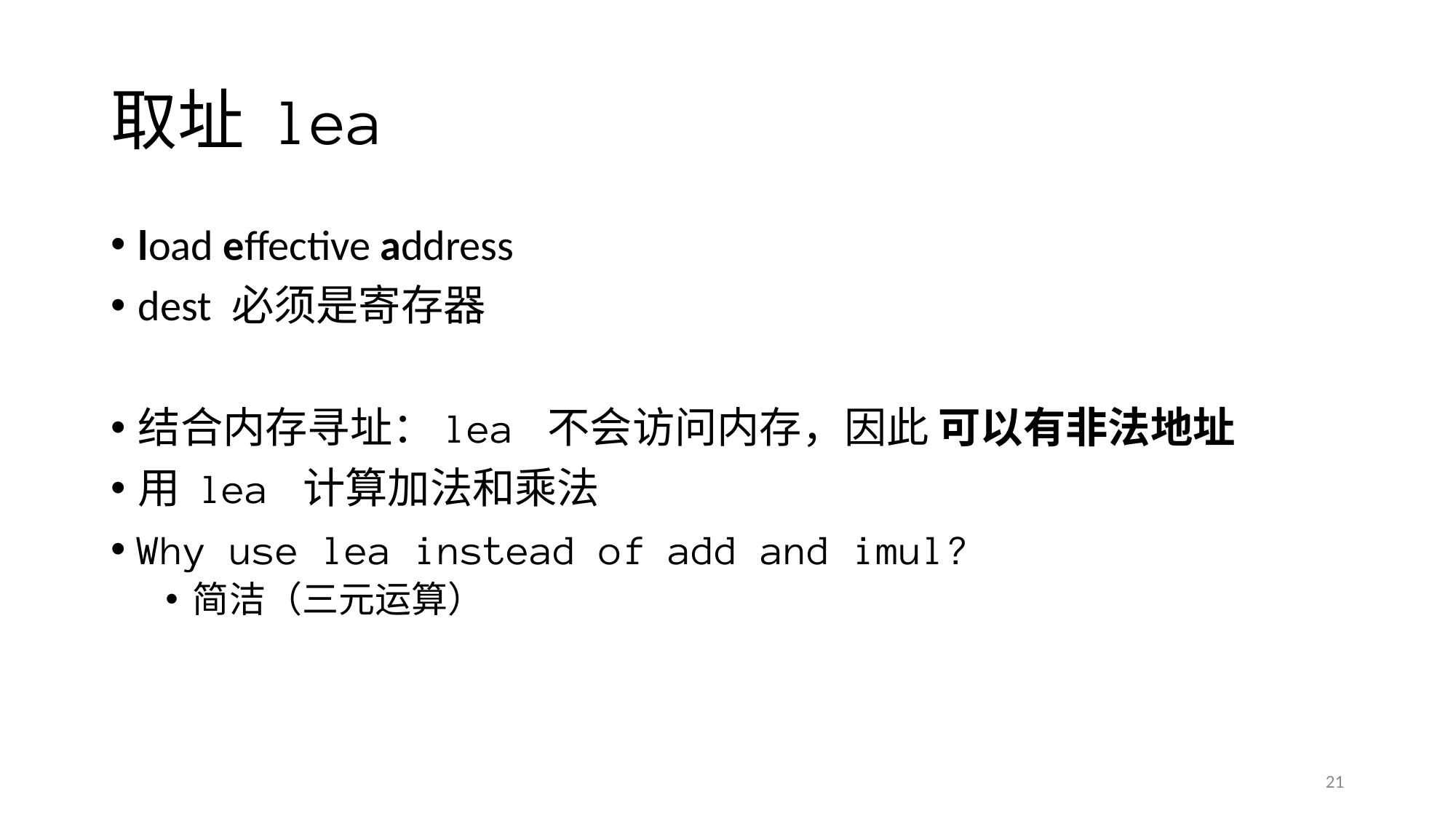

# 取址 lea
load effective address
dest 必须是寄存器

结合内存寻址：lea 不会访问内存，因此 可以有非法地址
用 lea 计算加法和乘法
Why use lea instead of add and imul?
简洁（三元运算）
21